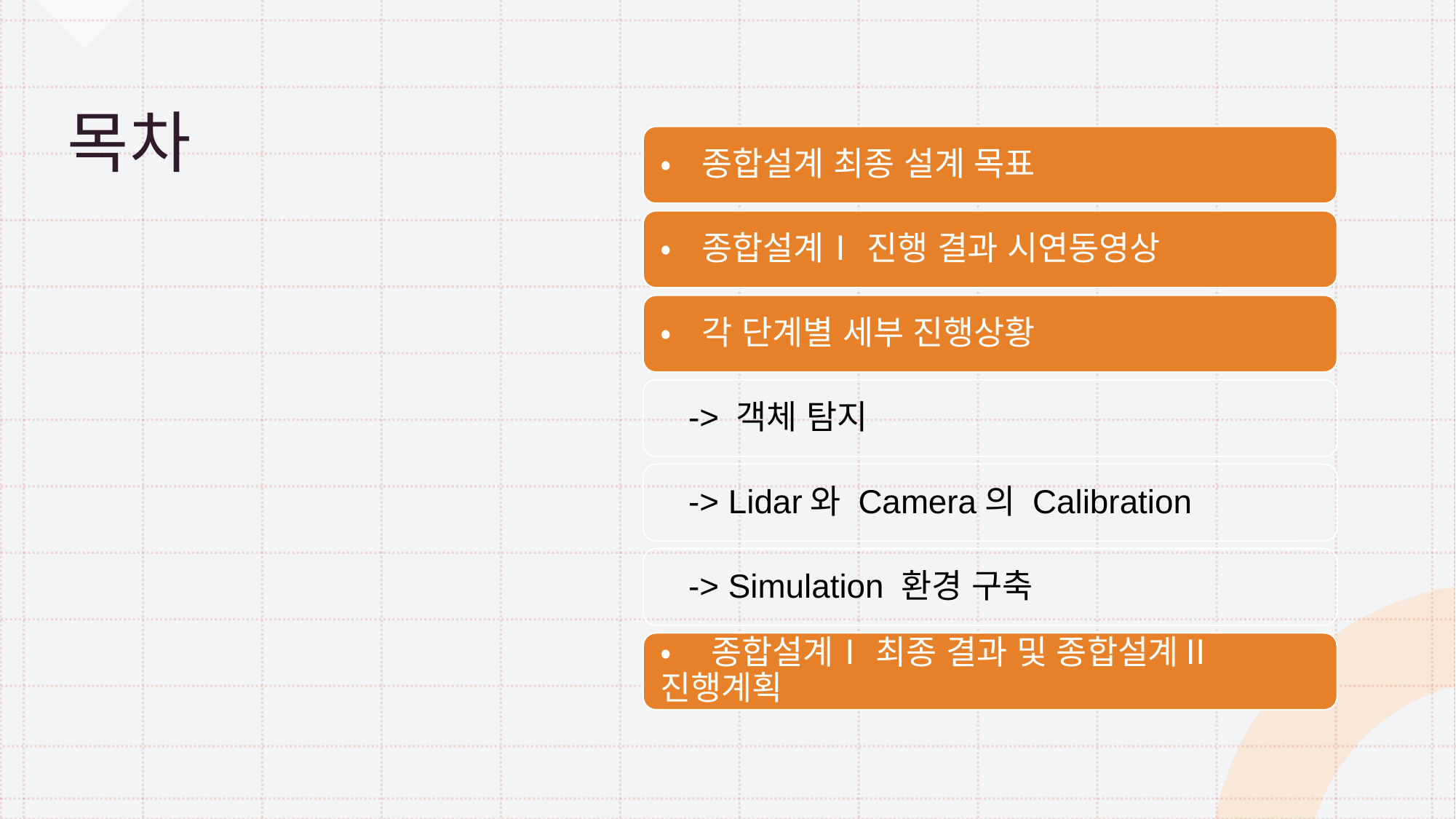

# 목차
•종합설계 최종 설계 목표
•종합설계Ⅰ 진행 결과 시연동영상
•각 단계별 세부 진행상황
   -> 객체 탐지
   -> Lidar와 Camera의 Calibration
   -> Simulation 환경 구축
• 종합설계Ⅰ 최종 결과 및 종합설계Ⅱ 진행계획